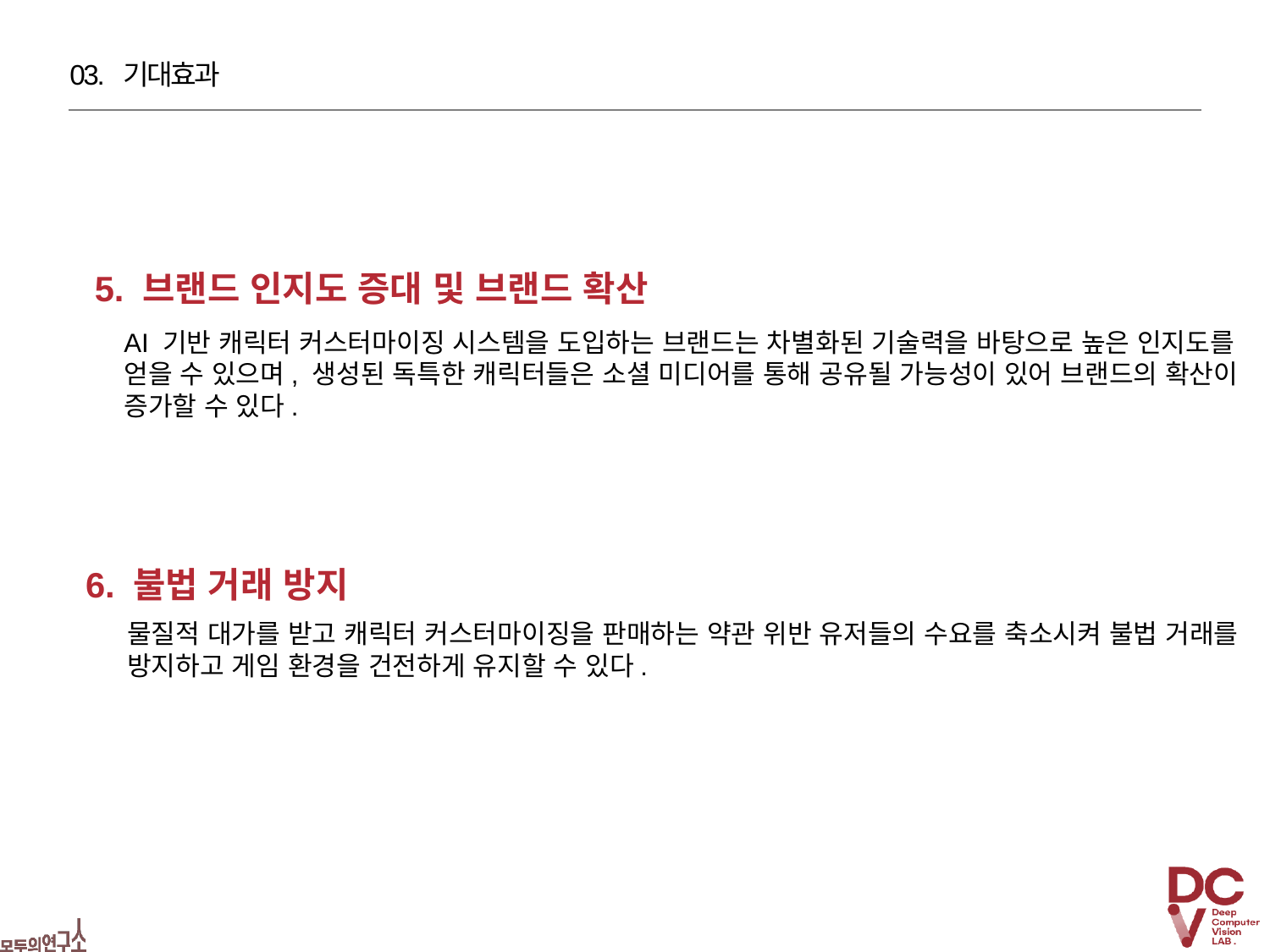

03.  기대효과
5. 브랜드 인지도 증대 및 브랜드 확산
AI 기반 캐릭터 커스터마이징 시스템을 도입하는 브랜드는 차별화된 기술력을 바탕으로 높은 인지도를 얻을 수 있으며, 생성된 독특한 캐릭터들은 소셜 미디어를 통해 공유될 가능성이 있어 브랜드의 확산이 증가할 수 있다.
6. 불법 거래 방지
물질적 대가를 받고 캐릭터 커스터마이징을 판매하는 약관 위반 유저들의 수요를 축소시켜 불법 거래를 방지하고 게임 환경을 건전하게 유지할 수 있다.